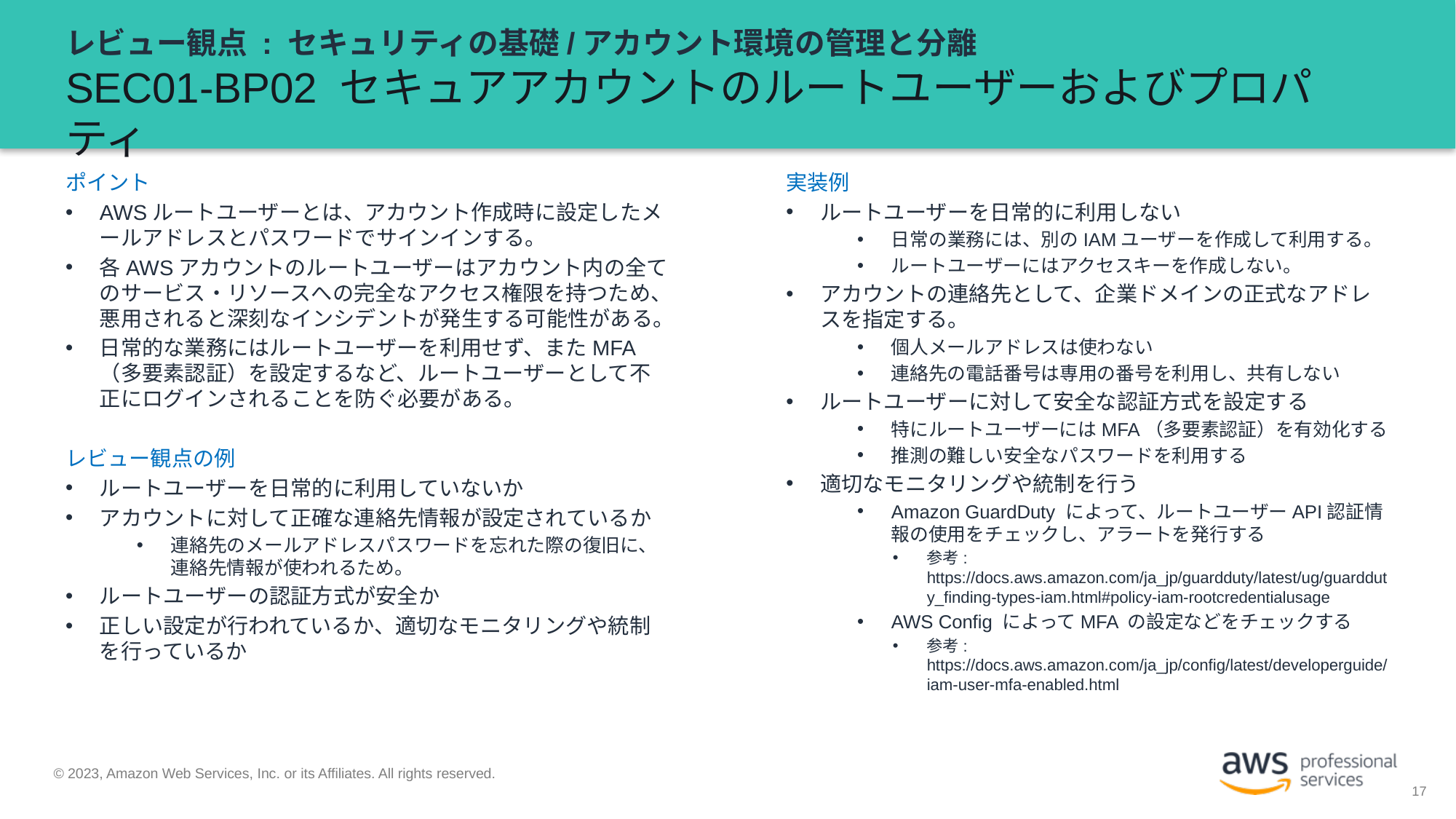

# レビュー観点 : セキュリティの基礎/アカウント環境の管理と分離 SEC01-BP02 セキュアアカウントのルートユーザーおよびプロパティ
ポイント
AWSルートユーザーとは、アカウント作成時に設定したメールアドレスとパスワードでサインインする。
各AWSアカウントのルートユーザーはアカウント内の全てのサービス・リソースへの完全なアクセス権限を持つため、悪用されると深刻なインシデントが発生する可能性がある。
日常的な業務にはルートユーザーを利用せず、またMFA（多要素認証）を設定するなど、ルートユーザーとして不正にログインされることを防ぐ必要がある。

レビュー観点の例
ルートユーザーを日常的に利用していないか
アカウントに対して正確な連絡先情報が設定されているか
連絡先のメールアドレスパスワードを忘れた際の復旧に、連絡先情報が使われるため。
ルートユーザーの認証方式が安全か
正しい設定が行われているか、適切なモニタリングや統制を行っているか

実装例
ルートユーザーを日常的に利用しない
日常の業務には、別のIAMユーザーを作成して利用する。
ルートユーザーにはアクセスキーを作成しない。
アカウントの連絡先として、企業ドメインの正式なアドレスを指定する。
個人メールアドレスは使わない
連絡先の電話番号は専用の番号を利用し、共有しない
ルートユーザーに対して安全な認証方式を設定する
特にルートユーザーにはMFA（多要素認証）を有効化する
推測の難しい安全なパスワードを利用する
適切なモニタリングや統制を行う
Amazon GuardDuty によって、ルートユーザーAPI認証情報の使用をチェックし、アラートを発行する
参考: https://docs.aws.amazon.com/ja_jp/guardduty/latest/ug/guardduty_finding-types-iam.html#policy-iam-rootcredentialusage
AWS Config によってMFA の設定などをチェックする
参考: https://docs.aws.amazon.com/ja_jp/config/latest/developerguide/iam-user-mfa-enabled.html